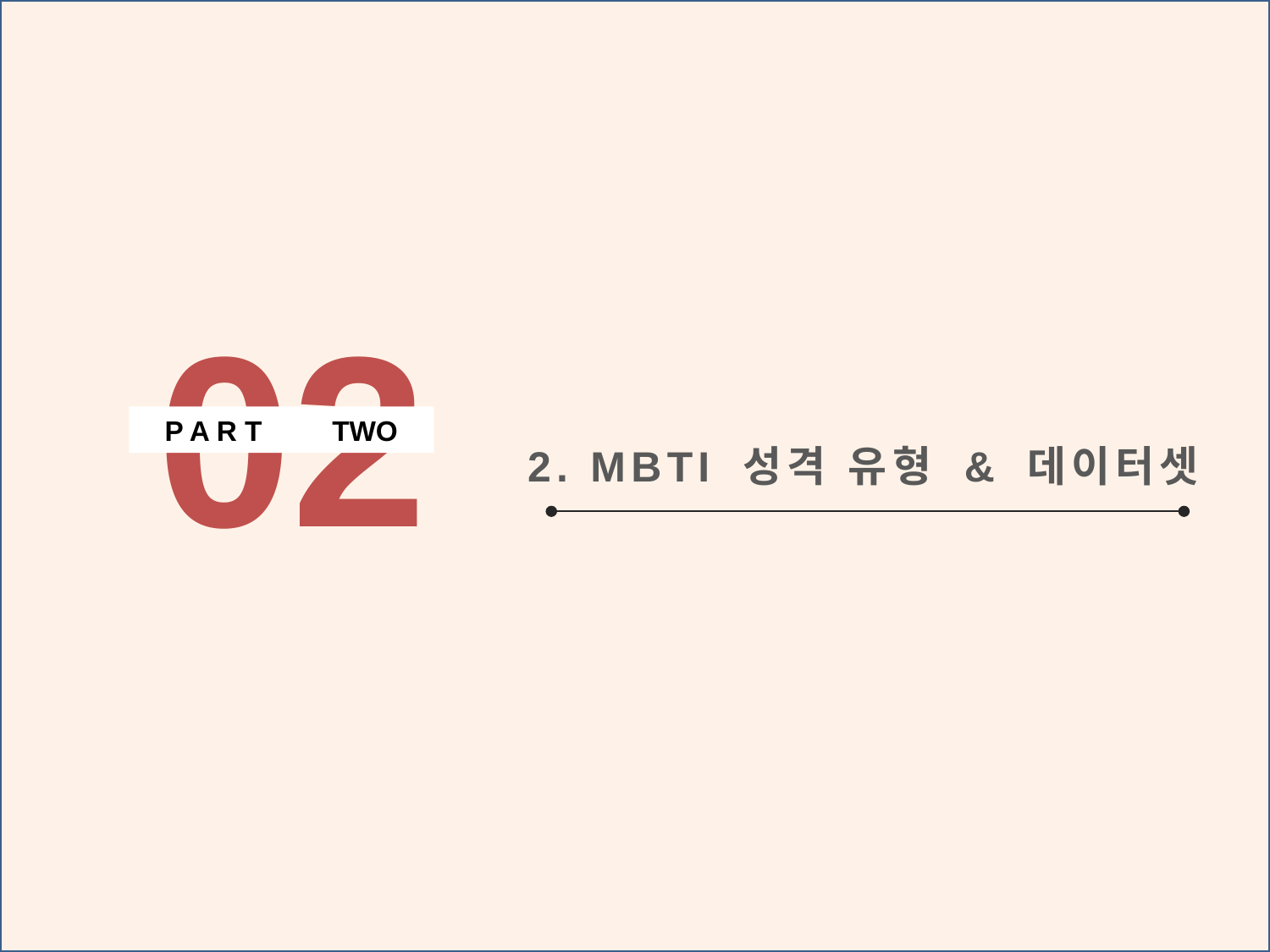

02
P A R T         TWO
 2. MBTI 성격 유형 & 데이터셋